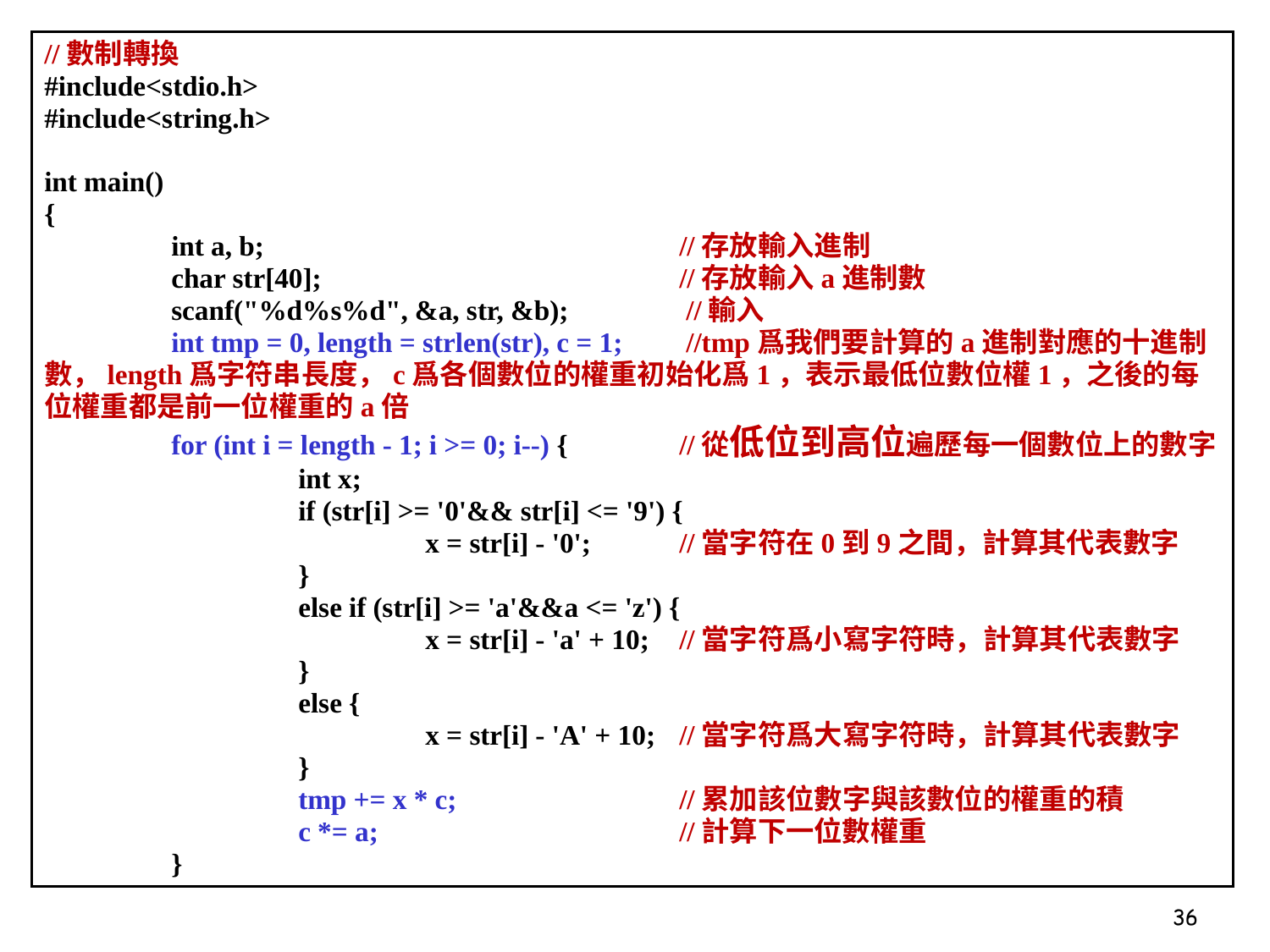

//數制轉換
#include<stdio.h>
#include<string.h>

int main()
{
	int a, b;				//存放輸入進制
	char str[40];			//存放輸入a進制數
	scanf("%d%s%d", &a, str, &b);	 //輸入
	int tmp = 0, length = strlen(str), c = 1;	 //tmp爲我們要計算的a進制對應的十進制數，length爲字符串長度，c爲各個數位的權重初始化爲1，表示最低位數位權1，之後的每位權重都是前一位權重的a倍
	for (int i = length - 1; i >= 0; i--) {	//從低位到高位遍歷每一個數位上的數字
		int x;
		if (str[i] >= '0'&& str[i] <= '9') {
			x = str[i] - '0';	//當字符在0到9之間，計算其代表數字
		}
		else if (str[i] >= 'a'&&a <= 'z') {
			x = str[i] - 'a' + 10;	//當字符爲小寫字符時，計算其代表數字
		}
		else {
			x = str[i] - 'A' + 10;	//當字符爲大寫字符時，計算其代表數字
		}
		tmp += x * c;		//累加該位數字與該數位的權重的積
		c *= a;			//計算下一位數權重
	}